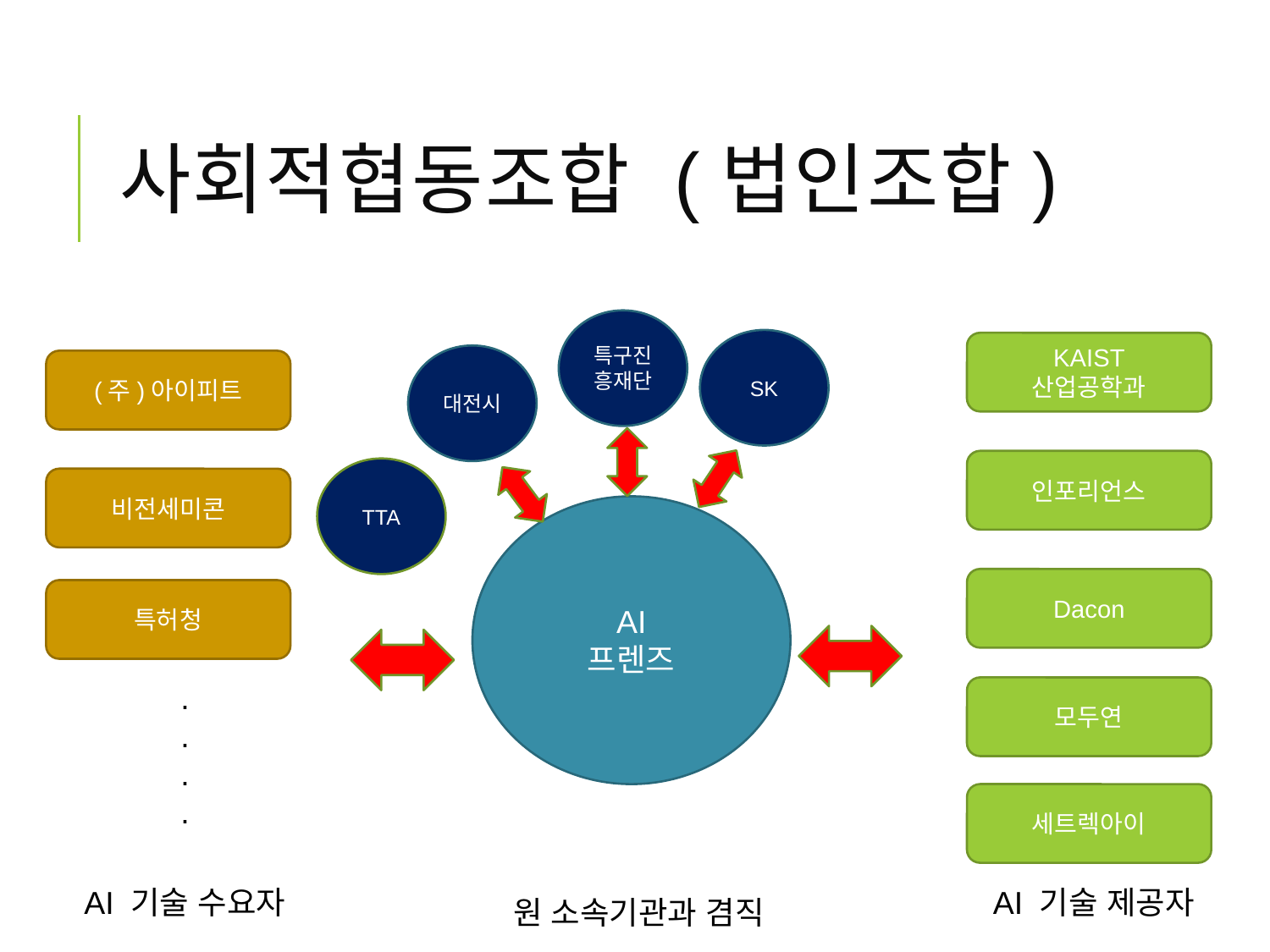

# 사회적협동조합 (법인조합)
특구진흥재단
SK
KAIST
산업공학과

대전시
(주)아이피트

인포리언스
TTA

비전세미콘

AI
프렌즈
Dacon
특허청

.
.
.
.

모두연
세트렉아이
원 소속기관과 겸직
AI 기술 수요자
AI 기술 제공자